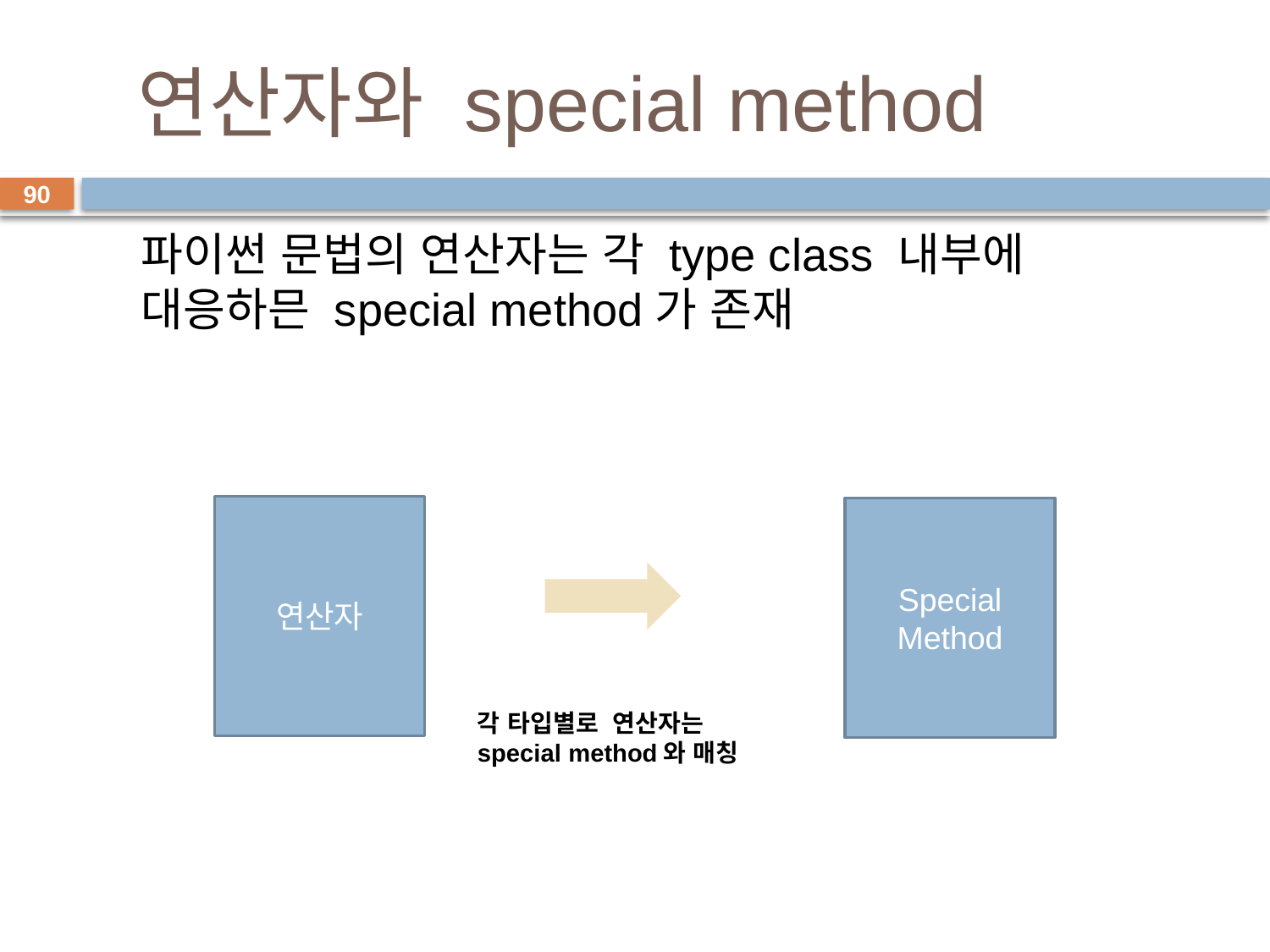

# 연산자와 special method
90
파이썬 문법의 연산자는 각 type class 내부에 대응하믄 special method가 존재

연산자
Special
Method

각 타입별로  연산자는 special method와 매칭